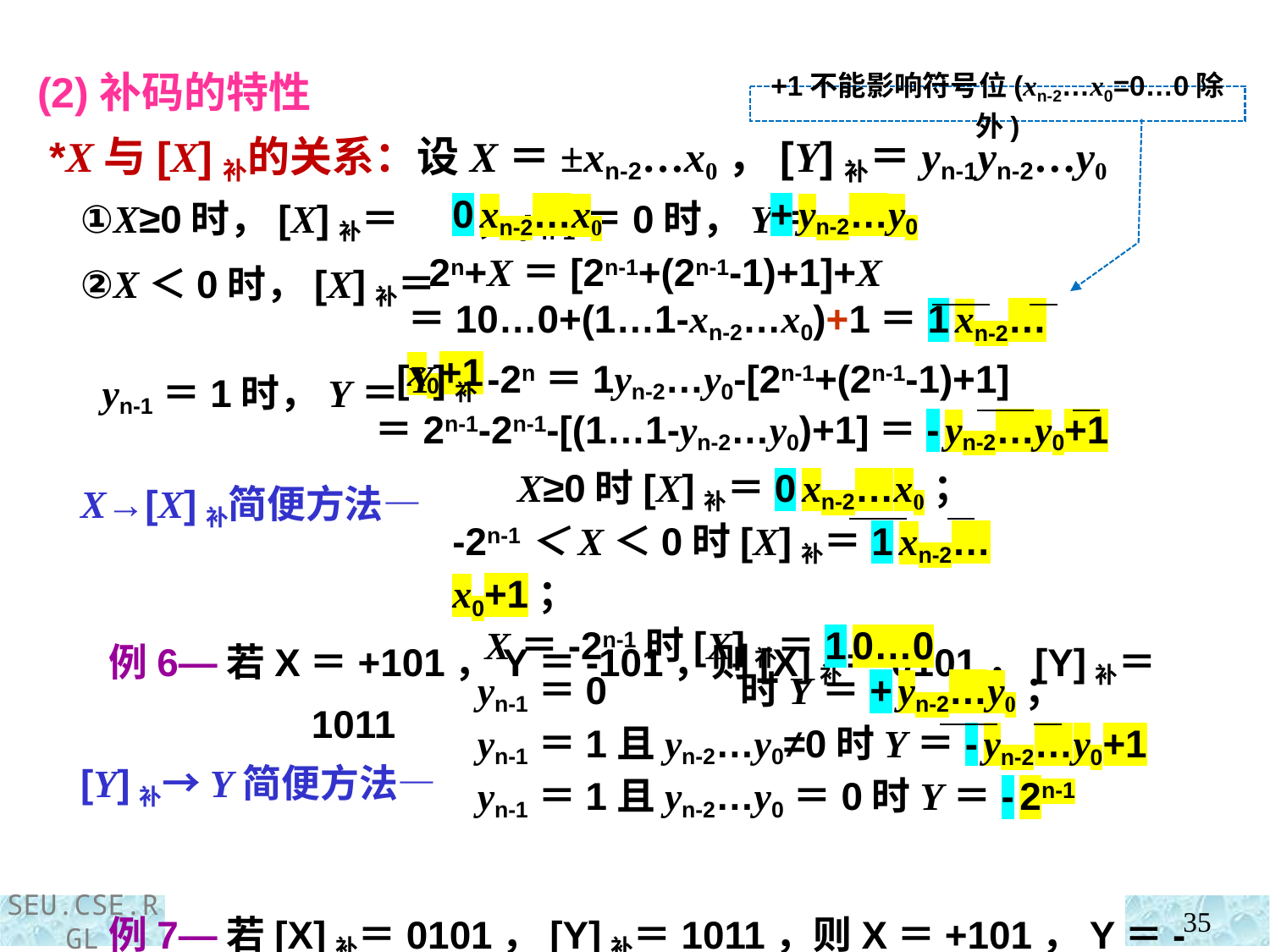

(2)补码的特性
 *X与[X]补的关系：设X＝±xn-2…x0，[Y]补＝yn-1yn-2…y0
+1不能影响符号位(xn-2…x0=0…0除外)
0 xn-2…x0                + yn-2…y0
    ①X≥0时，[X]补＝         ；yn-1＝0时，Y＝
    ②X＜0时，[X]补＝

      yn-1＝1时，Y＝

    X→[X]补简便方法—

       例6—若X＝+101，Y＝-101，则[X]补＝0101，[Y]补＝1011
    [Y]补→Y简便方法—

       例7—若[X]补＝0101，[Y]补＝1011，则X＝+101，Y＝-101
  2n+X＝[2n-1+(2n-1-1)+1]+X
＝10…0+(1…1-xn-2…x0)+1＝1 xn-2…x0+1
  [Y]补-2n＝1yn-2…y0-[2n-1+(2n-1-1)+1]
＝2n-1-2n-1-[(1…1-yn-2…y0)+1]＝- yn-2…y0+1
      X≥0时[X]补＝0 xn-2…x0；
-2n-1＜X＜0时[X]补＝1 xn-2…x0+1；
   X＝-2n-1时[X]补＝1 0…0
yn-1＝0           时Y＝+ yn-2…y0；
yn-1＝1且yn-2…y0≠0时Y＝- yn-2…y0+1
yn-1＝1且yn-2…y0＝0时Y＝- 2n-1
35